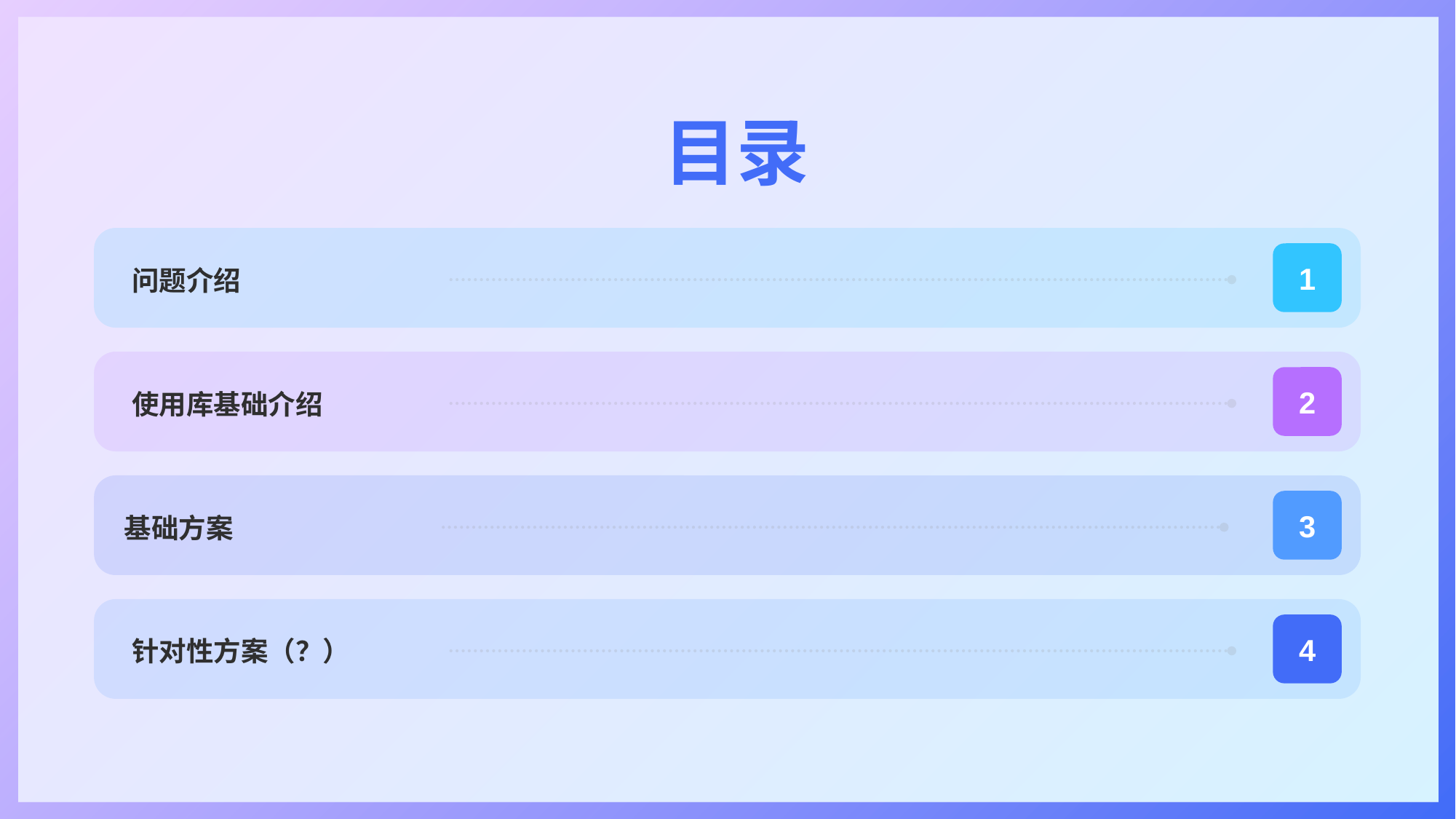

目录

1
问题介绍

2
使用库基础介绍

3
基础方案

4
针对性方案（？）